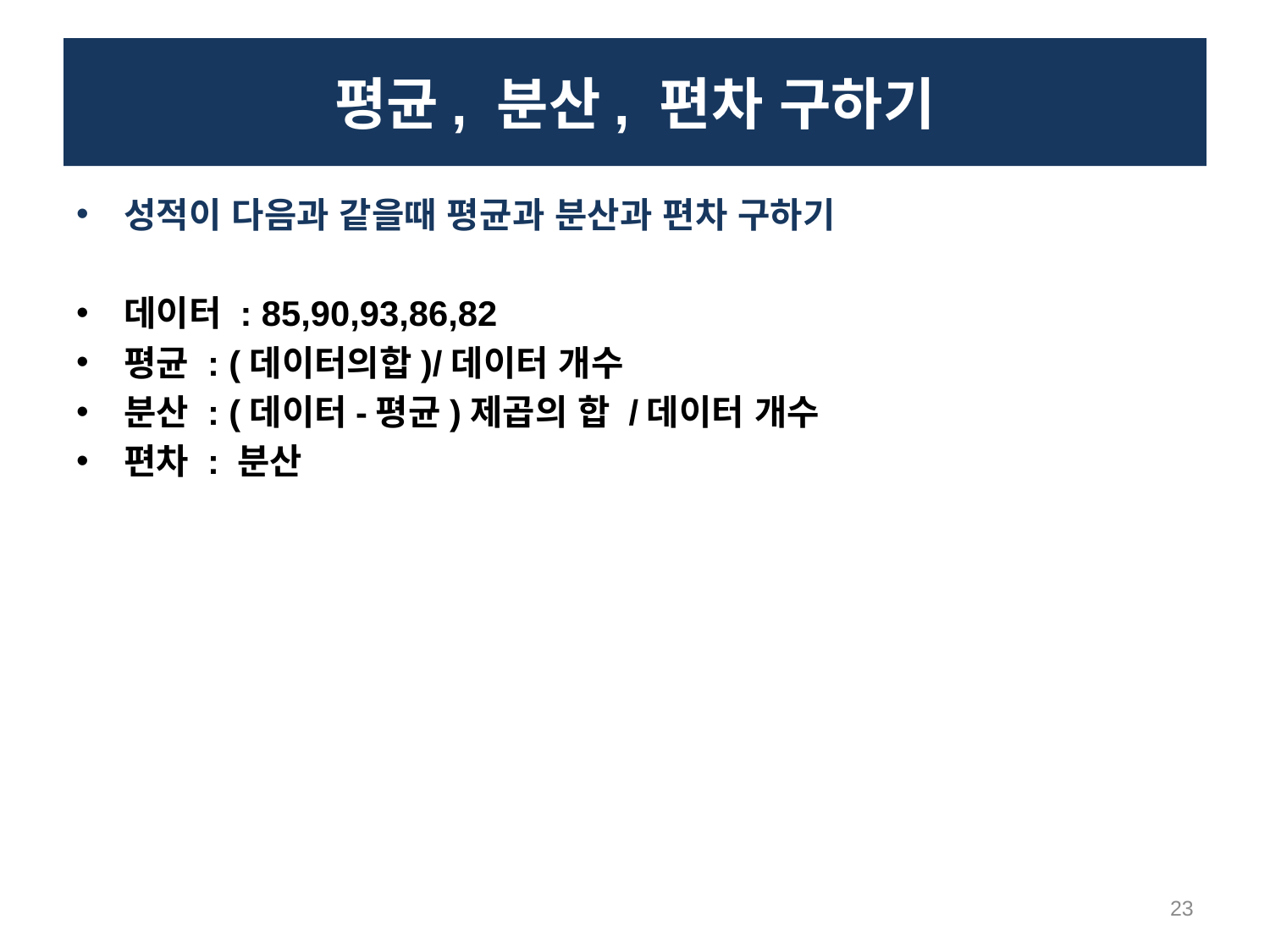

# 평균, 분산, 편차 구하기
성적이 다음과 같을때 평균과 분산과 편차 구하기

데이터 : 85,90,93,86,82
평균 : (데이터의합)/데이터 개수
분산 : (데이터-평균)제곱의 합 /데이터 개수
편차 : 분산
23